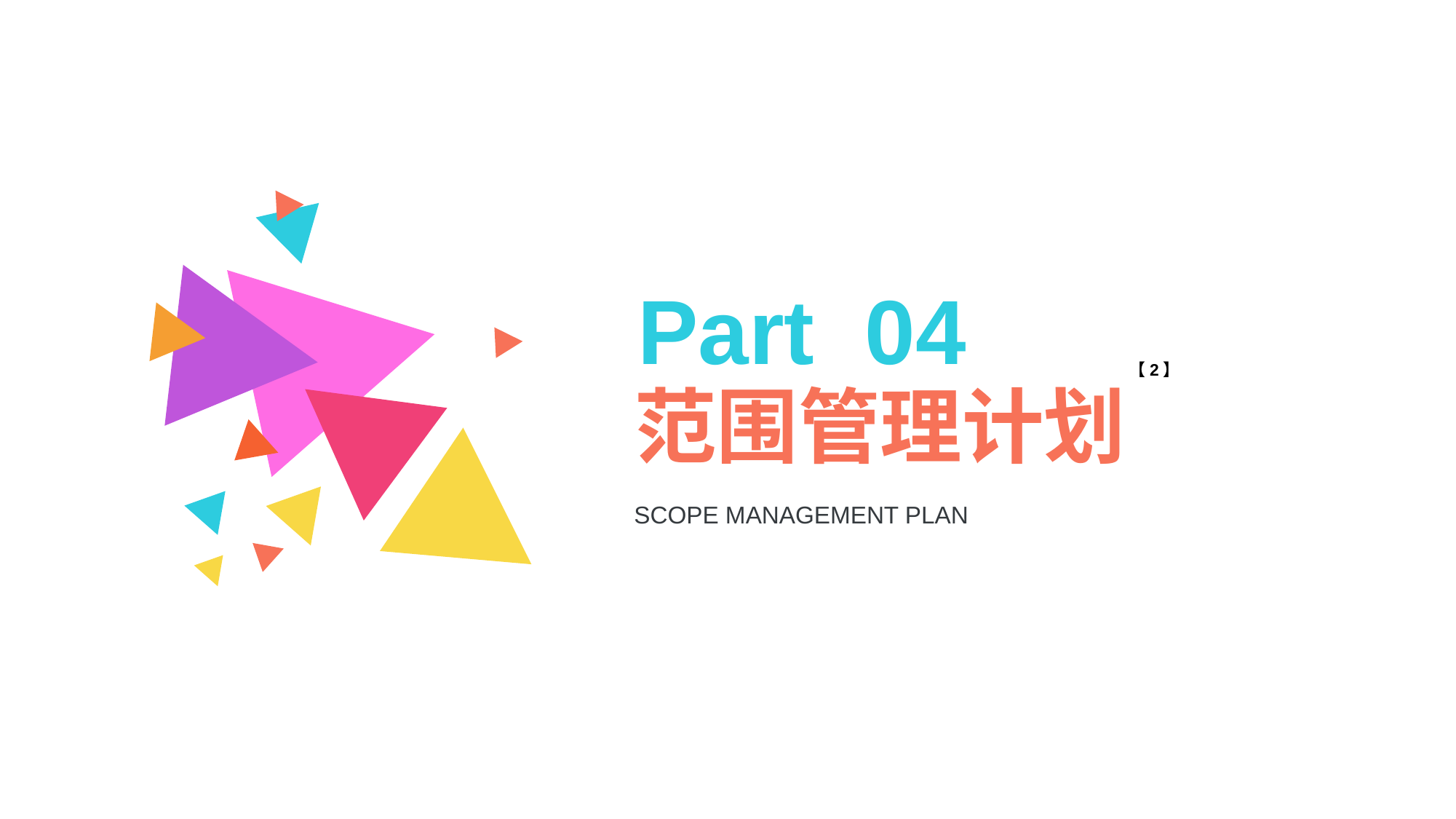

Part  04
范围管理计划
SCOPE MANAGEMENT PLAN

【2】